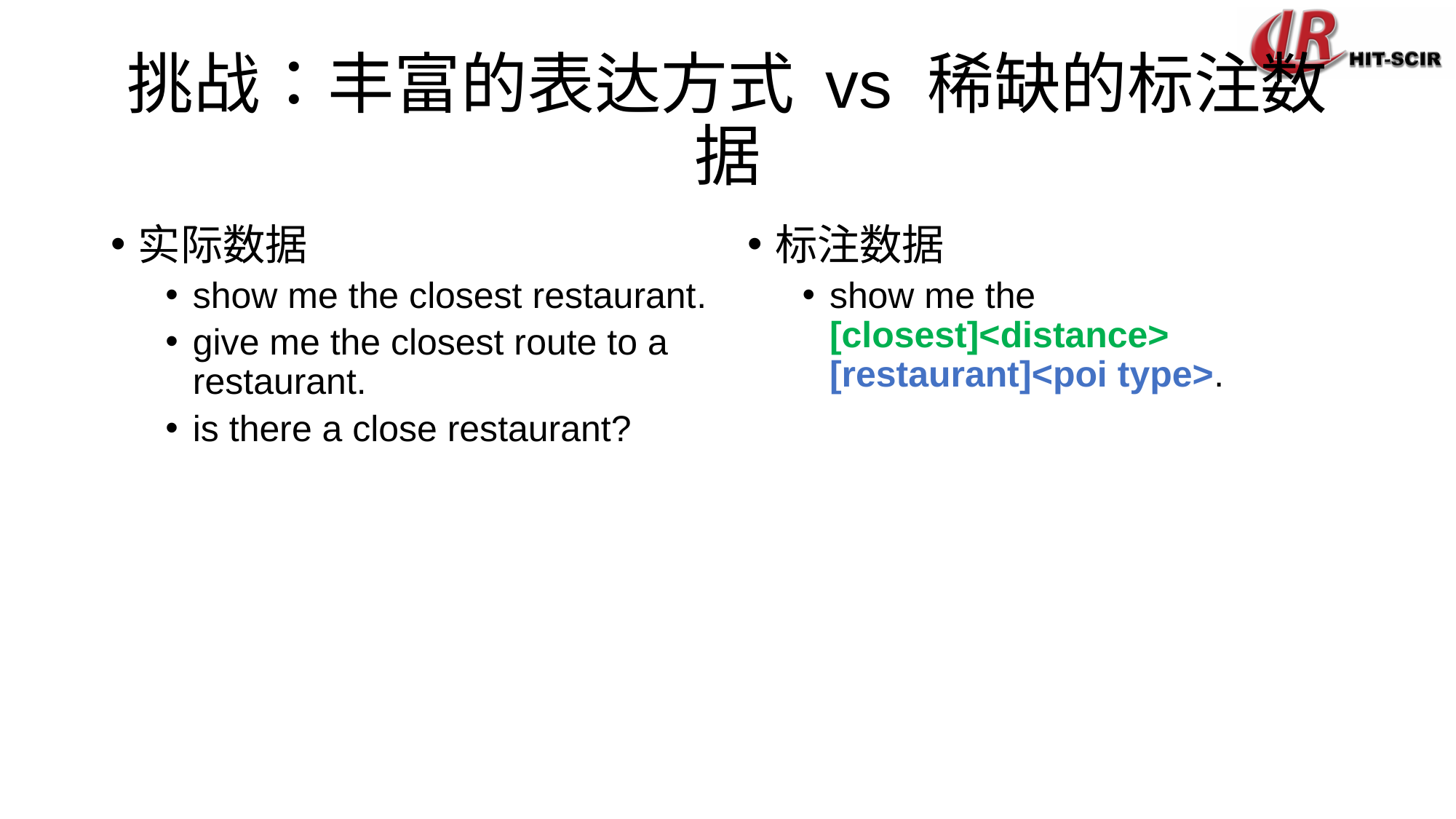

# 挑战：丰富的表达方式 vs 稀缺的标注数据
实际数据
show me the closest restaurant.
give me the closest route to a restaurant.
is there a close restaurant?
标注数据
show me the [closest]<distance> [restaurant]<poi type>.